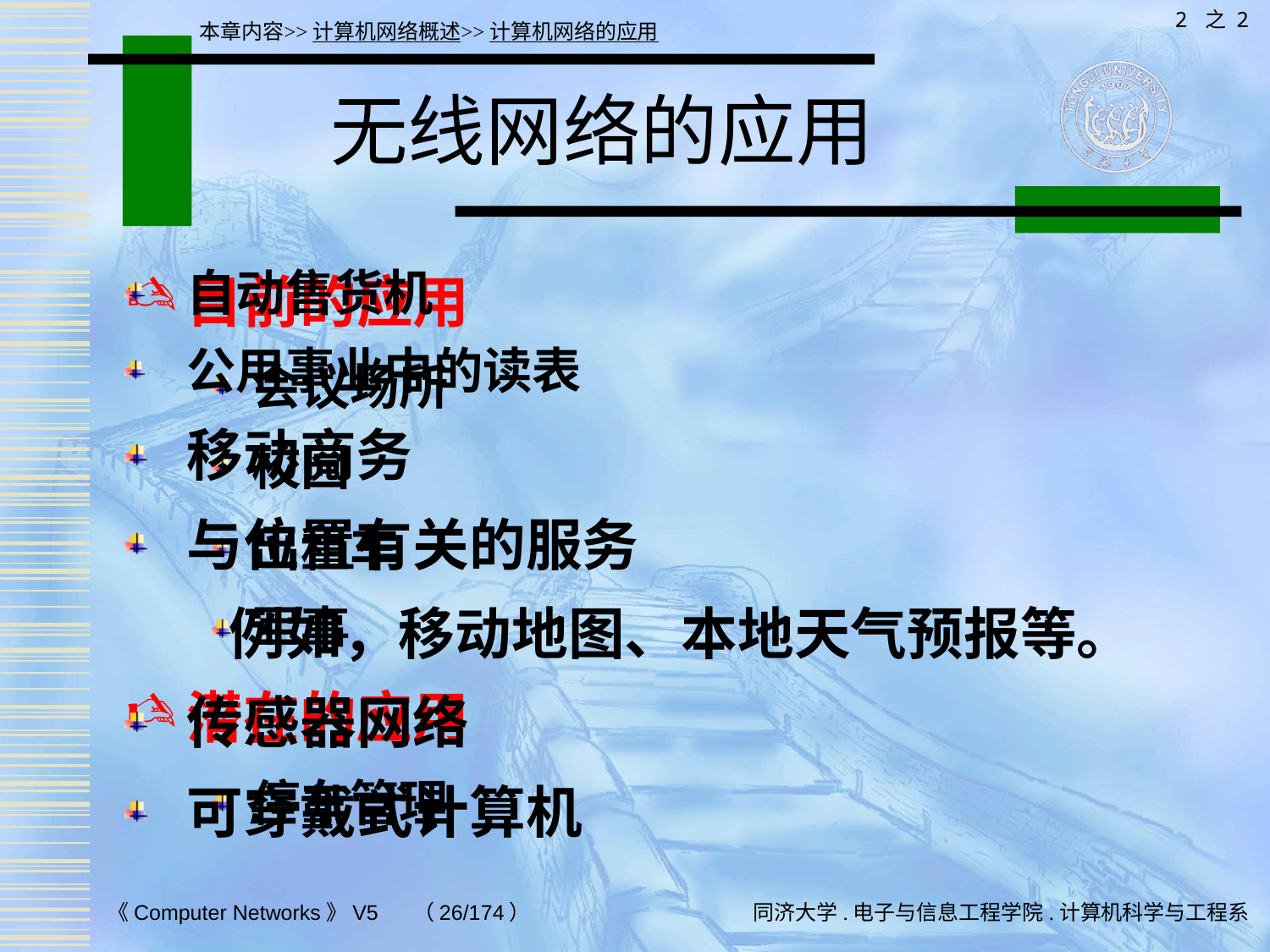

2 之 2
本章内容>>计算机网络概述>>计算机网络的应用
# 无线网络的应用
目前的应用
会议场所
校园
出租车
军事
潜在的应用
停车管理
自动售货机
公用事业中的读表
移动商务
与位置有关的服务
       例如，移动地图、本地天气预报等。
传感器网络
可穿戴式计算机